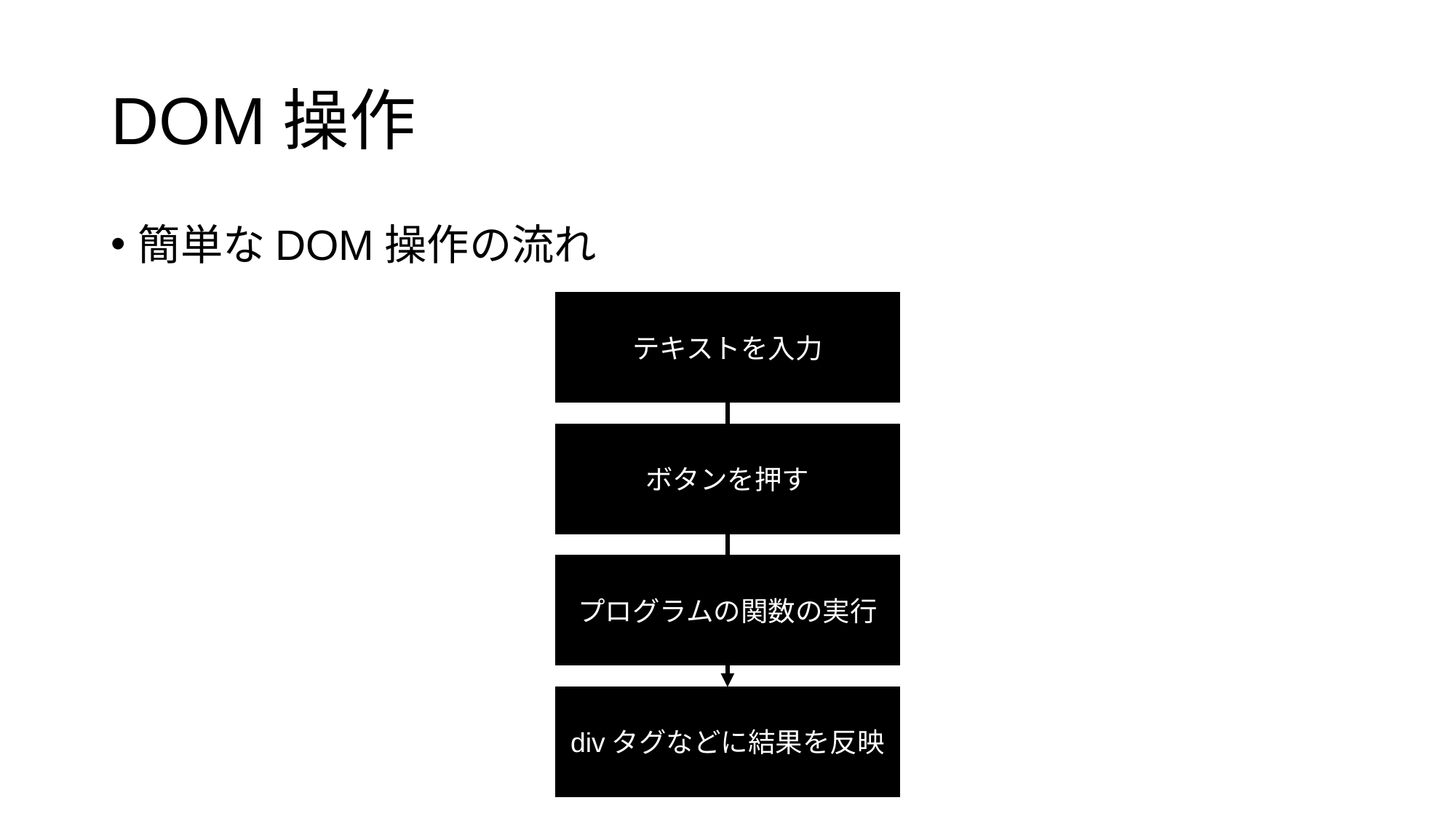

# DOM操作
簡単なDOM操作の流れ

テキストを入力
ボタンを押す
プログラムの関数の実行
divタグなどに結果を反映